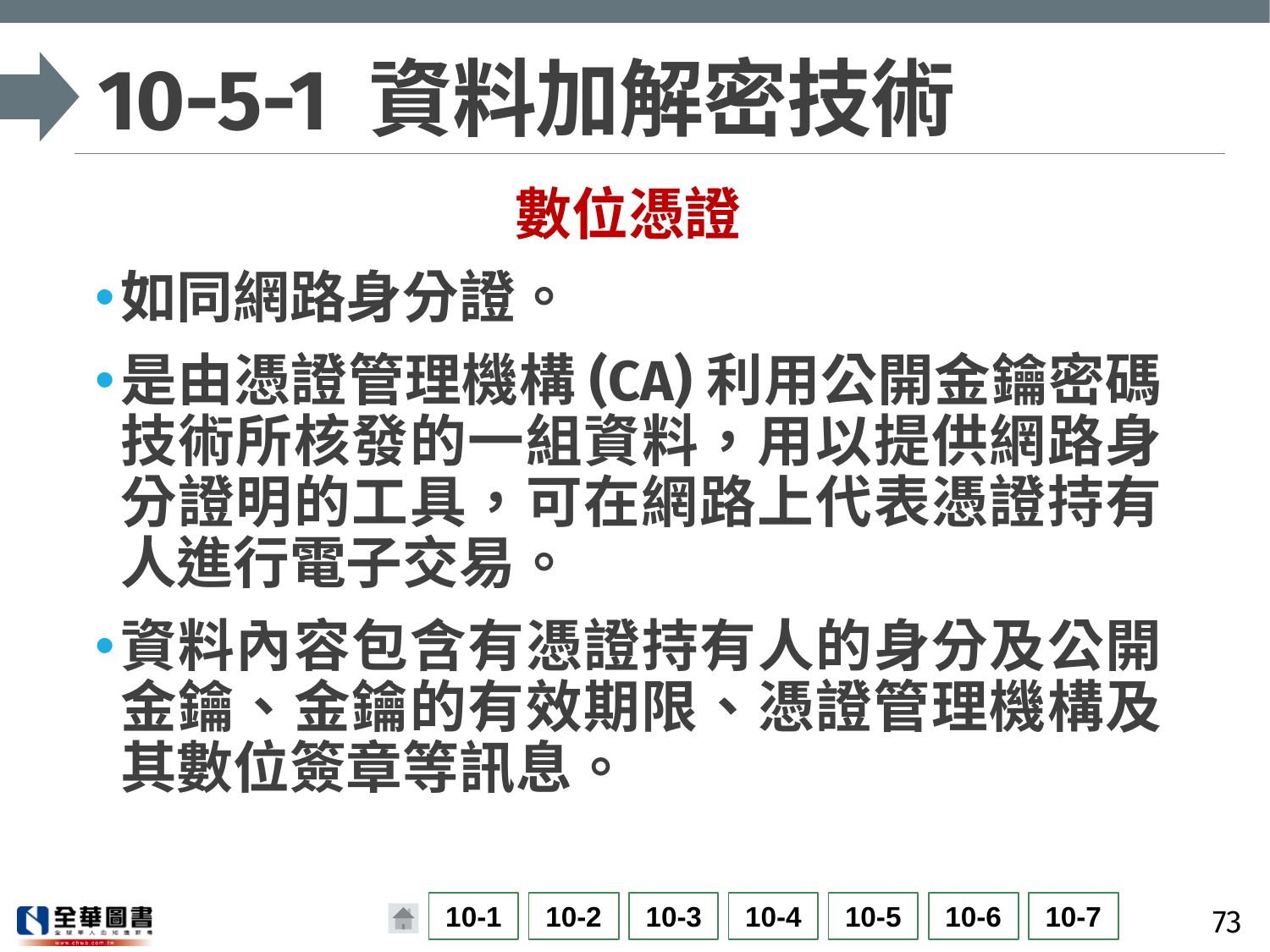

# 10-5-1 資料加解密技術
數位憑證
如同網路身分證。
是由憑證管理機構(CA)利用公開金鑰密碼技術所核發的一組資料，用以提供網路身分證明的工具，可在網路上代表憑證持有人進行電子交易。
資料內容包含有憑證持有人的身分及公開金鑰、金鑰的有效期限、憑證管理機構及其數位簽章等訊息。
73